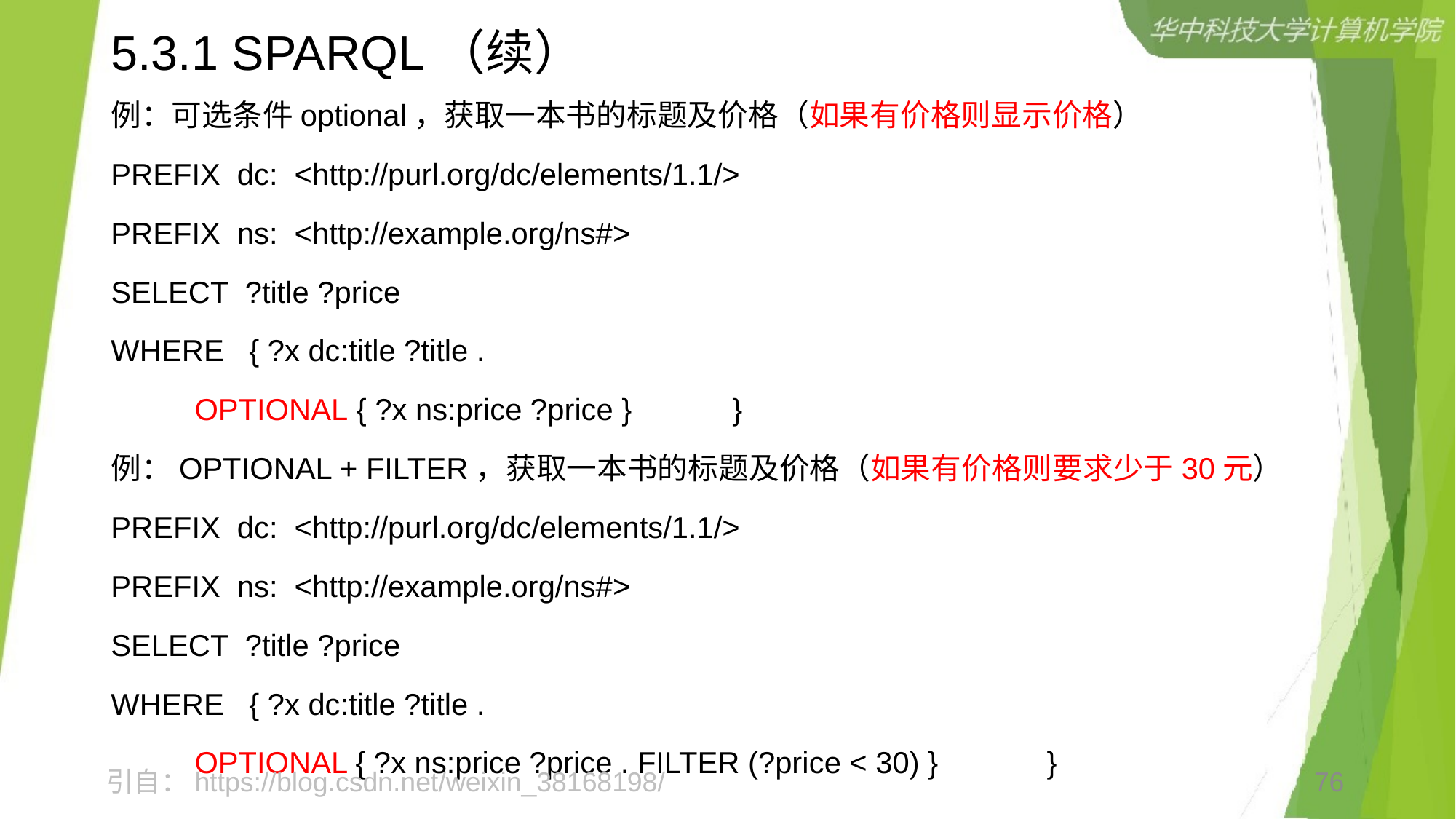

# 5.3.1 SPARQL（续）
例：可选条件optional，获取一本书的标题及价格（如果有价格则显示价格）
PREFIX  dc:  <http://purl.org/dc/elements/1.1/>
PREFIX  ns:  <http://example.org/ns#>
SELECT  ?title ?price
WHERE   { ?x dc:title ?title .
          OPTIONAL { ?x ns:price ?price }            }
例：OPTIONAL + FILTER，获取一本书的标题及价格（如果有价格则要求少于30元）
PREFIX  dc:  <http://purl.org/dc/elements/1.1/>
PREFIX  ns:  <http://example.org/ns#>
SELECT  ?title ?price
WHERE   { ?x dc:title ?title .
          OPTIONAL { ?x ns:price ?price . FILTER (?price < 30) }             }
引自：https://blog.csdn.net/weixin_38168198/
76